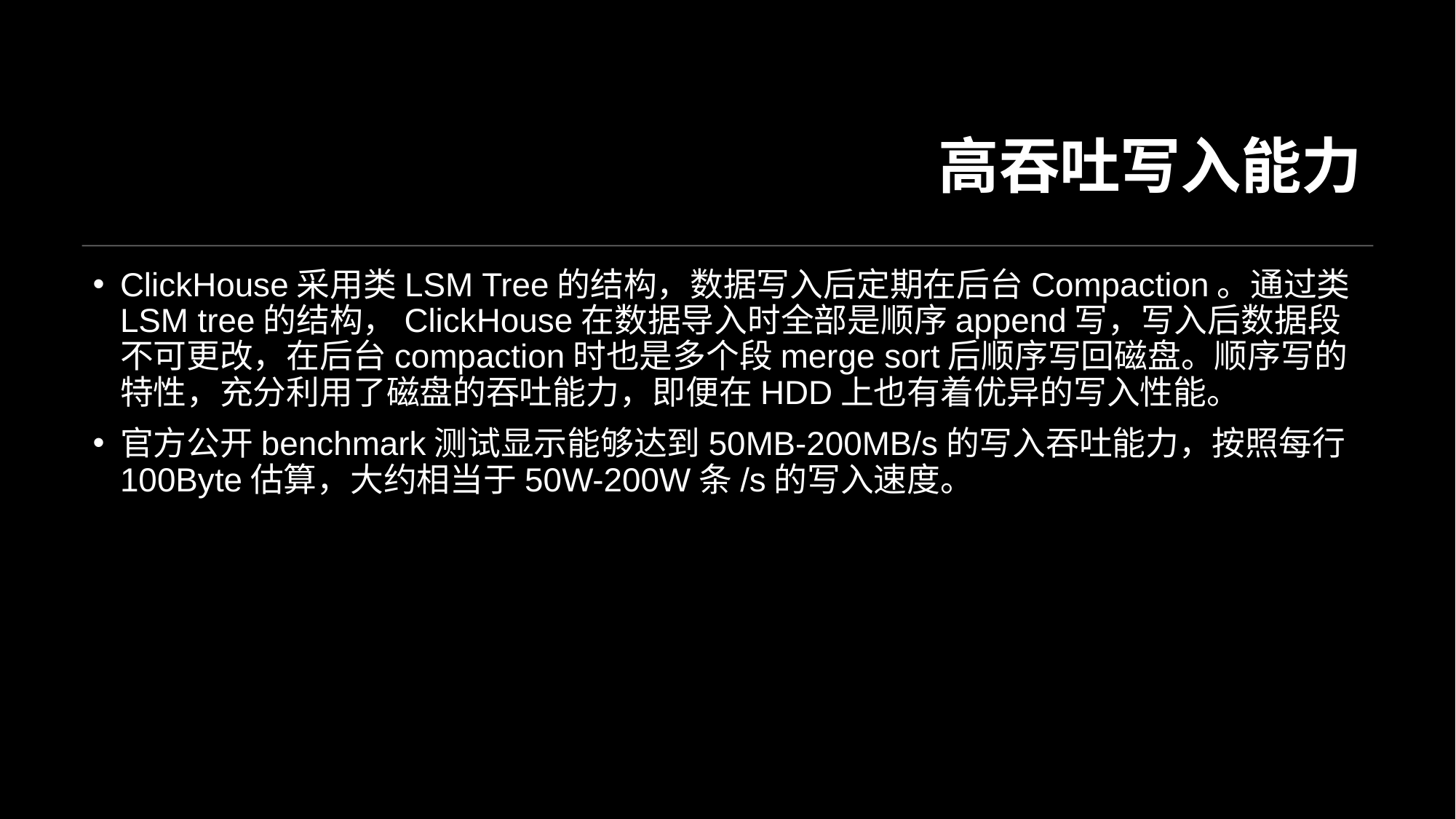

# 高吞吐写入能力
ClickHouse采用类LSM Tree的结构，数据写入后定期在后台Compaction。通过类LSM tree的结构，ClickHouse在数据导入时全部是顺序append写，写入后数据段不可更改，在后台compaction时也是多个段merge sort后顺序写回磁盘。顺序写的特性，充分利用了磁盘的吞吐能力，即便在HDD上也有着优异的写入性能。
官方公开benchmark测试显示能够达到50MB-200MB/s的写入吞吐能力，按照每行100Byte估算，大约相当于50W-200W条/s的写入速度。